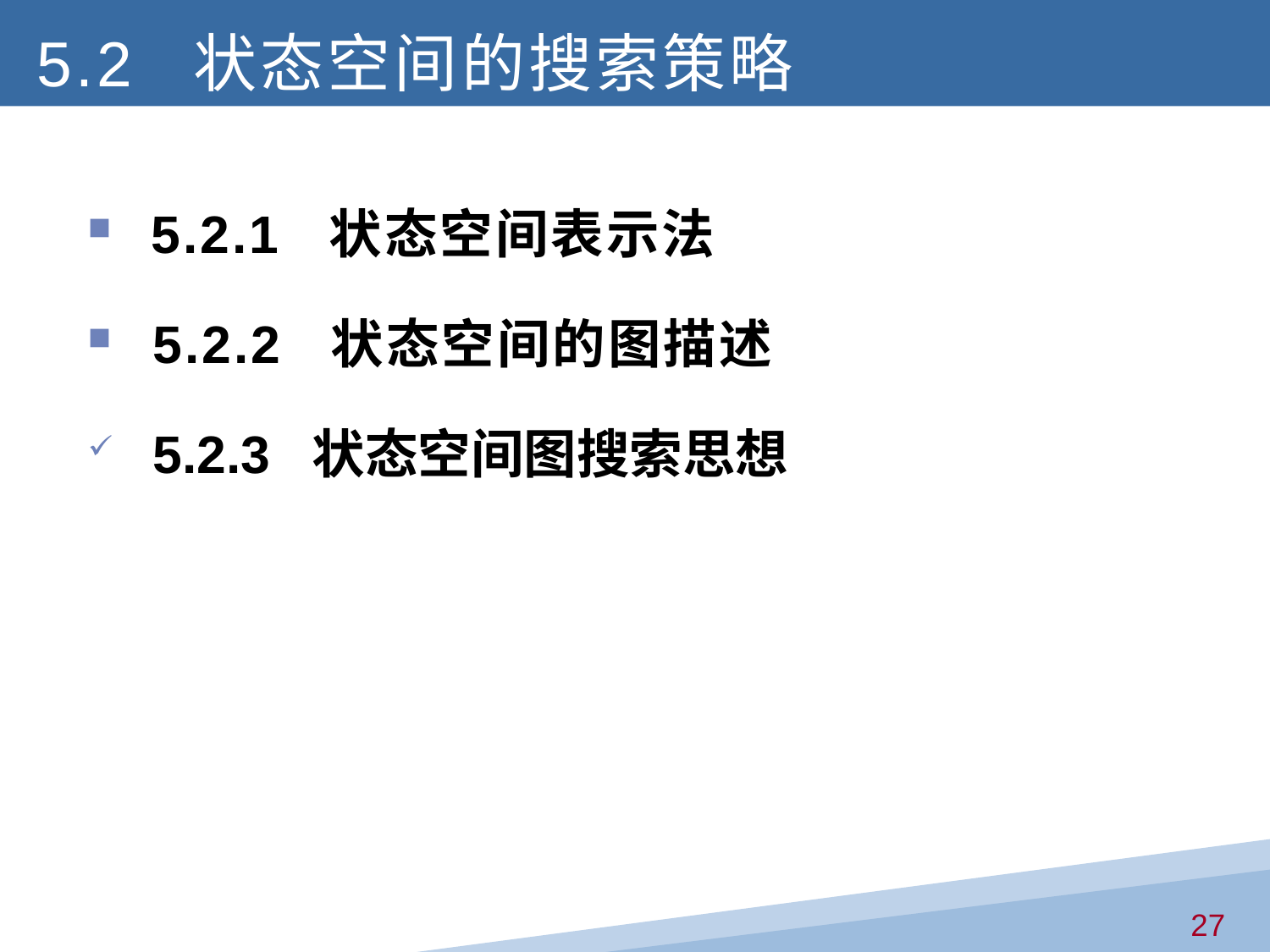

5.2  状态空间的搜索策略
5.2.1  状态空间表示法
5.2.2  状态空间的图描述
5.2.3  状态空间图搜索思想

27